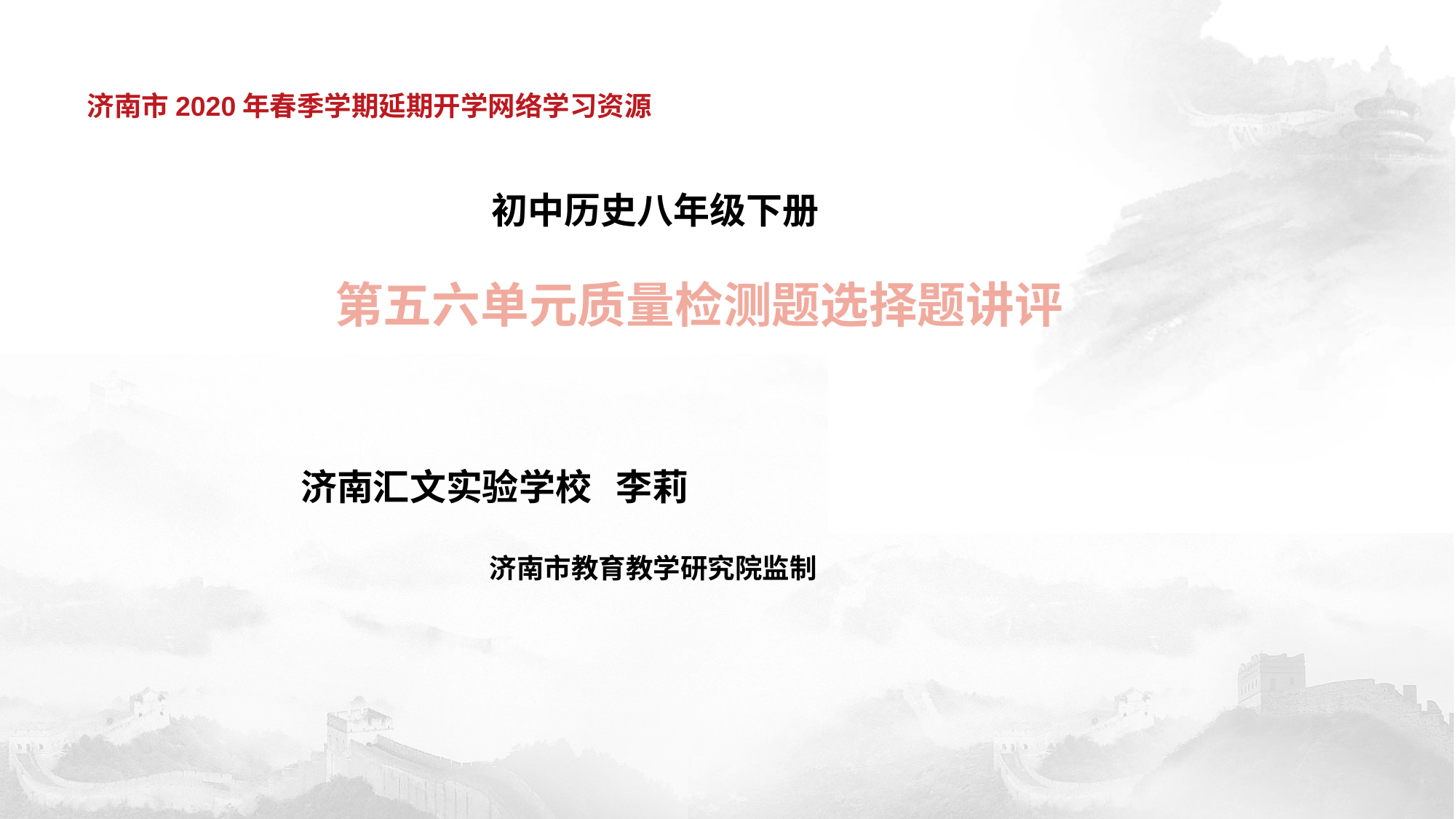

济南市2020年春季学期延期开学网络学习资源

                                                                初中历史八年级下册

                                       第五六单元质量检测题选择题讲评

                         济南汇文实验学校   李莉

                                                                济南市教育教学研究院监制